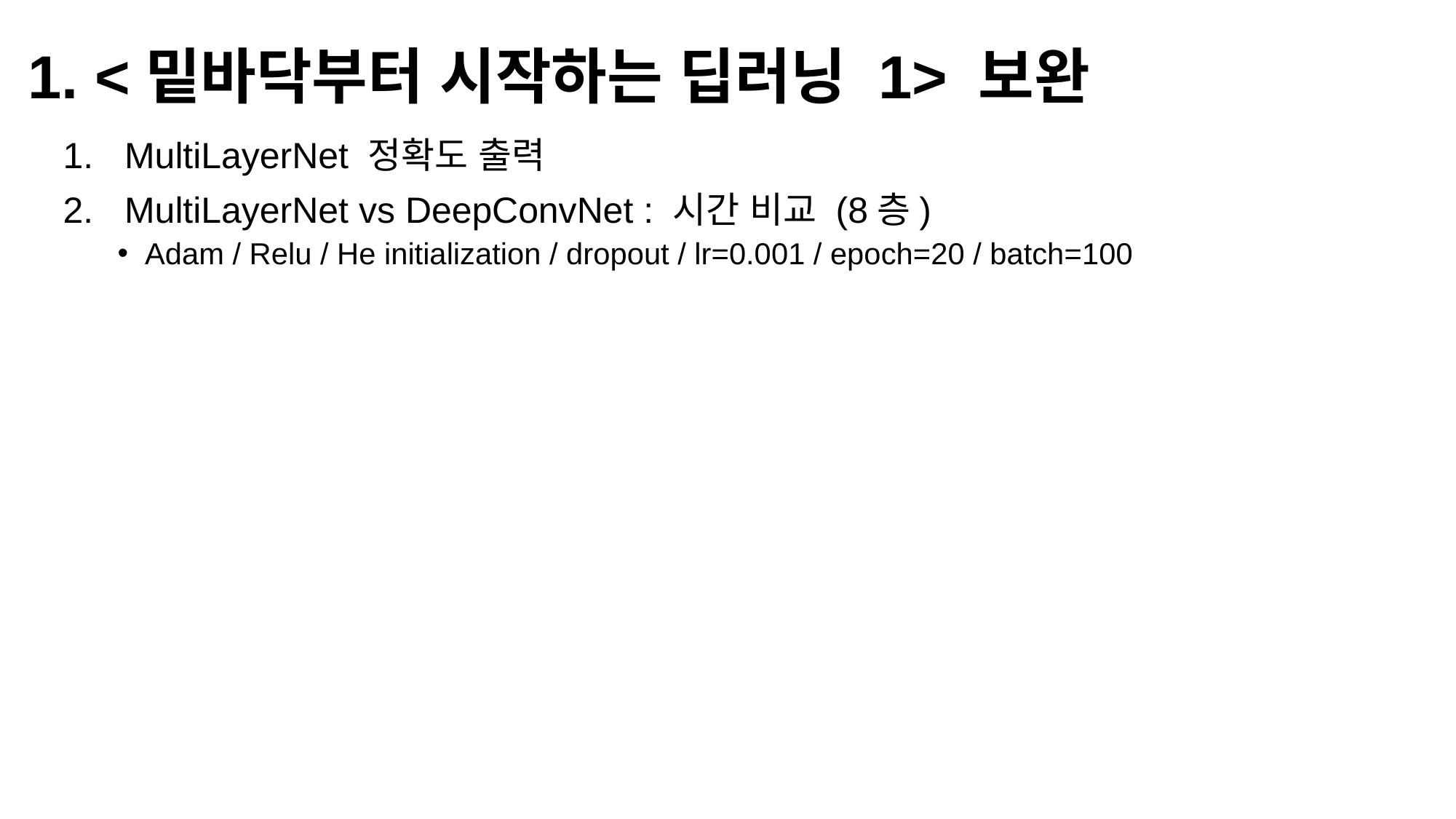

1. <밑바닥부터 시작하는 딥러닝 1> 보완
MultiLayerNet 정확도 출력
MultiLayerNet vs DeepConvNet : 시간 비교 (8층)
Adam / Relu / He initialization / dropout / lr=0.001 / epoch=20 / batch=100